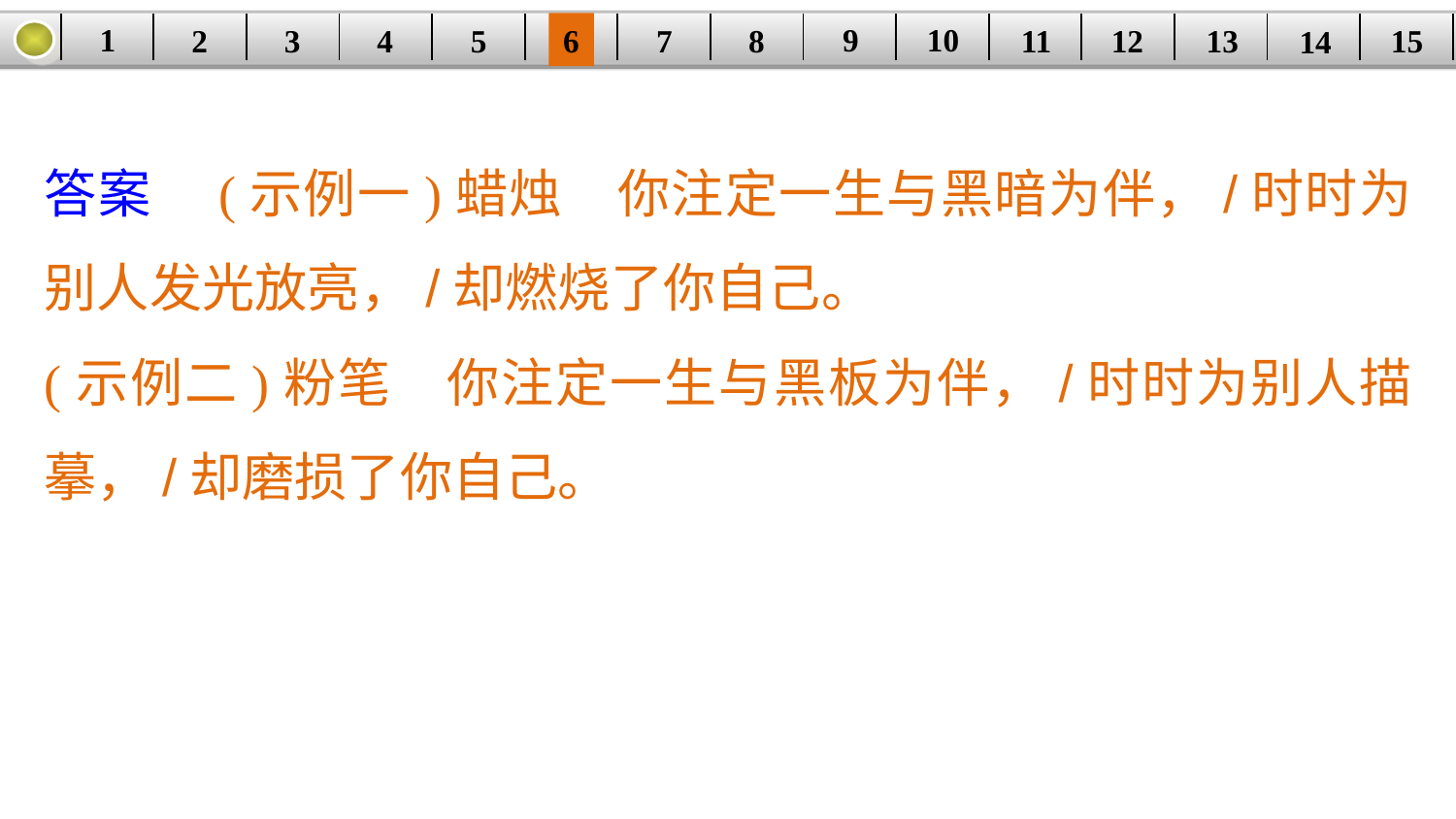

9
10
1
3
4
5
6
8
11
2
12
15
|  |  |  |  |  |  |  |  |  |  |  |  |  |  |  |
| --- | --- | --- | --- | --- | --- | --- | --- | --- | --- | --- | --- | --- | --- | --- |
7
13
14

答案　(示例一)蜡烛　你注定一生与黑暗为伴，/时时为别人发光放亮，/却燃烧了你自己。
(示例二)粉笔　你注定一生与黑板为伴，/时时为别人描摹，/却磨损了你自己。